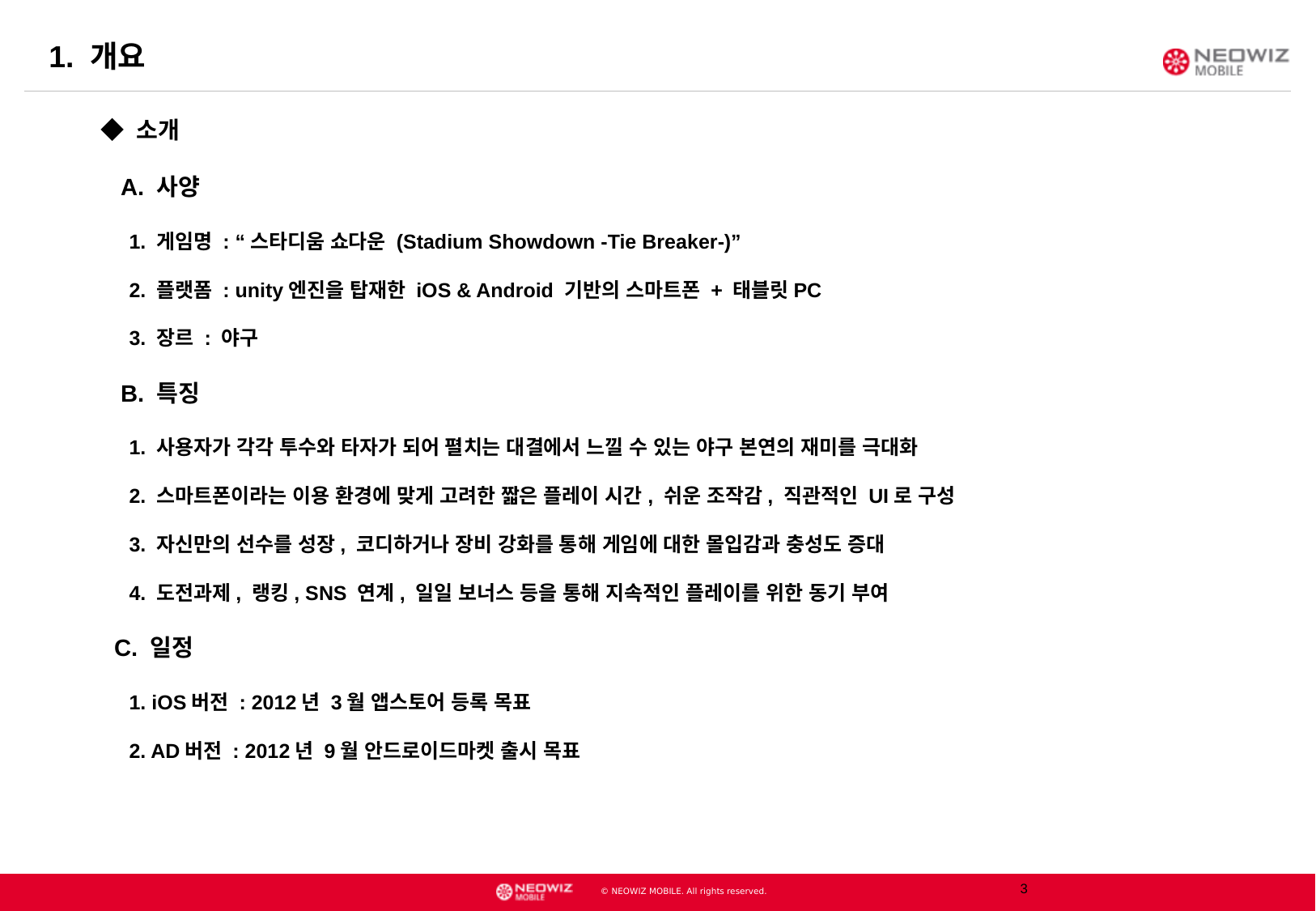

1. 개요
◆ 소개

   A. 사양

     1. 게임명 : “스타디움 쇼다운 (Stadium Showdown -Tie Breaker-)”

     2. 플랫폼 : unity엔진을 탑재한 iOS & Android 기반의 스마트폰 + 태블릿PC

     3. 장르 : 야구

   B. 특징

     1. 사용자가 각각 투수와 타자가 되어 펼치는 대결에서 느낄 수 있는 야구 본연의 재미를 극대화

     2. 스마트폰이라는 이용 환경에 맞게 고려한 짧은 플레이 시간, 쉬운 조작감, 직관적인 UI로 구성

     3. 자신만의 선수를 성장, 코디하거나 장비 강화를 통해 게임에 대한 몰입감과 충성도 증대

     4. 도전과제, 랭킹, SNS 연계, 일일 보너스 등을 통해 지속적인 플레이를 위한 동기 부여

  C. 일정

     1. iOS버전 : 2012년 3월 앱스토어 등록 목표

     2. AD버전 : 2012년 9월 안드로이드마켓 출시 목표

3